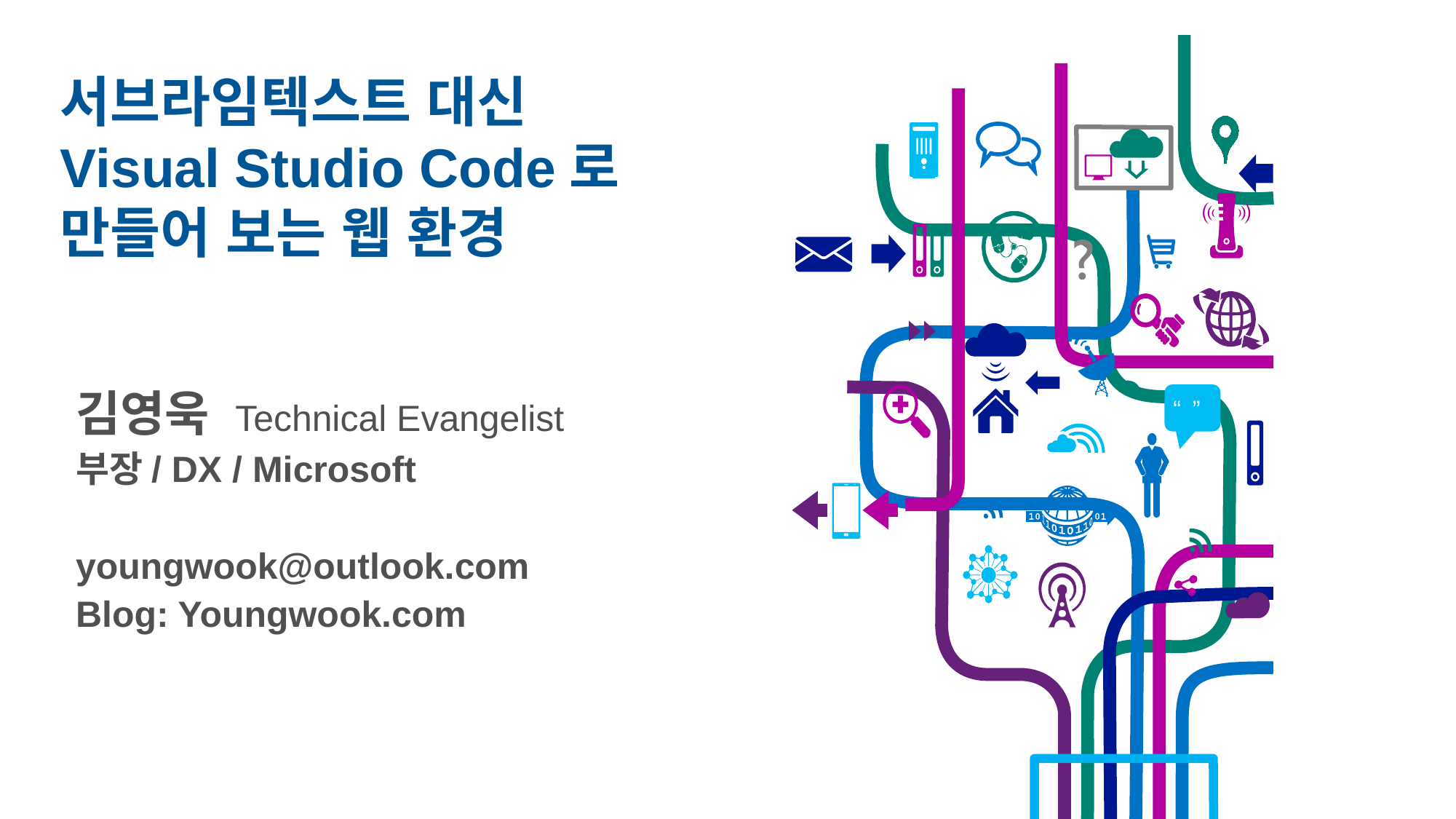

서브라임텍스트 대신
Visual Studio Code로
만들어 보는 웹 환경

“   ”

김영욱 Technical Evangelist
부장/ DX / Microsoft

youngwook@outlook.com
Blog: Youngwook.com